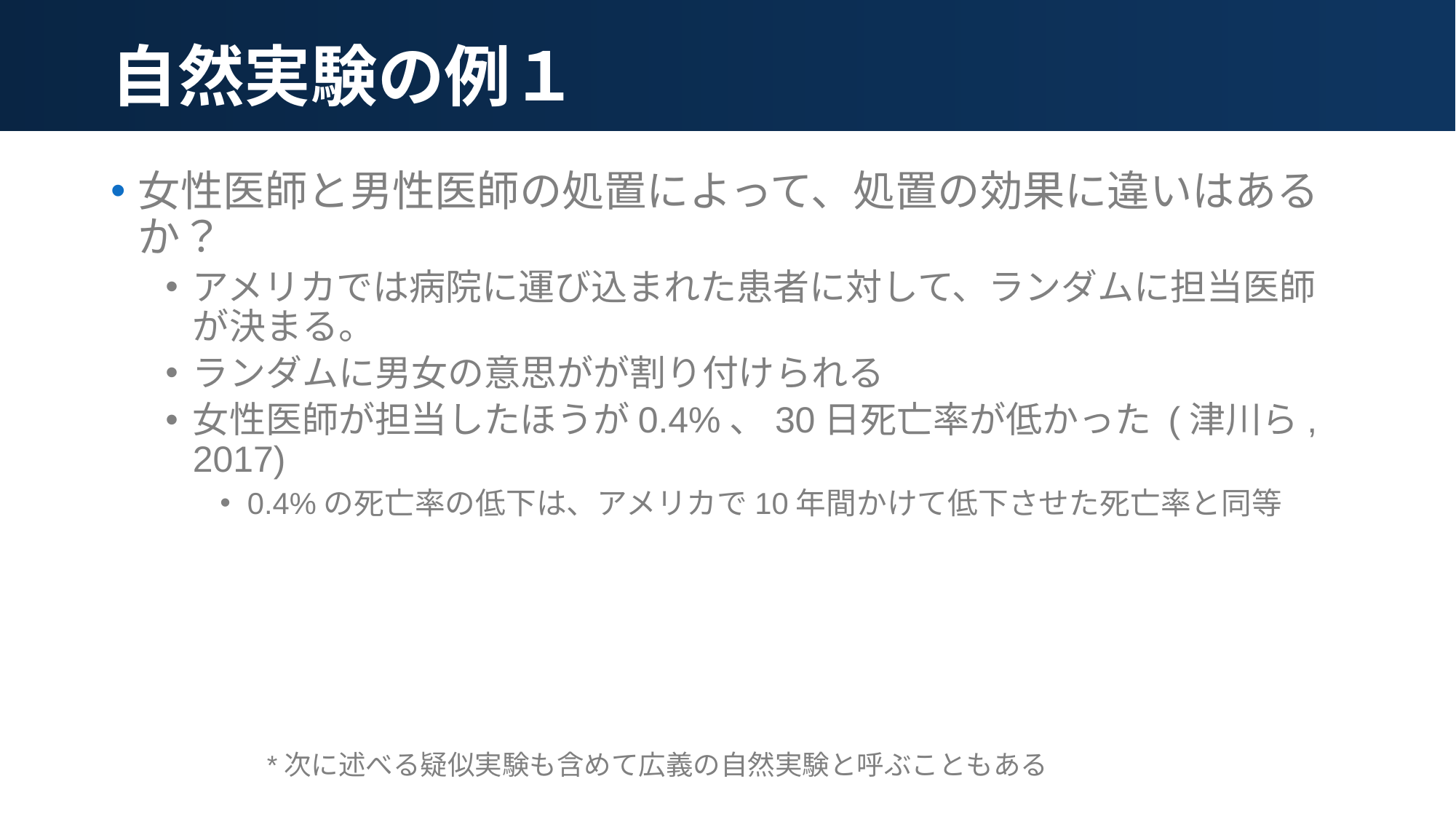

# 自然実験の例１
女性医師と男性医師の処置によって、処置の効果に違いはあるか？
アメリカでは病院に運び込まれた患者に対して、ランダムに担当医師が決まる。
ランダムに男女の意思がが割り付けられる
女性医師が担当したほうが0.4%、30日死亡率が低かった (津川ら, 2017)
0.4%の死亡率の低下は、アメリカで10年間かけて低下させた死亡率と同等
*次に述べる疑似実験も含めて広義の自然実験と呼ぶこともある